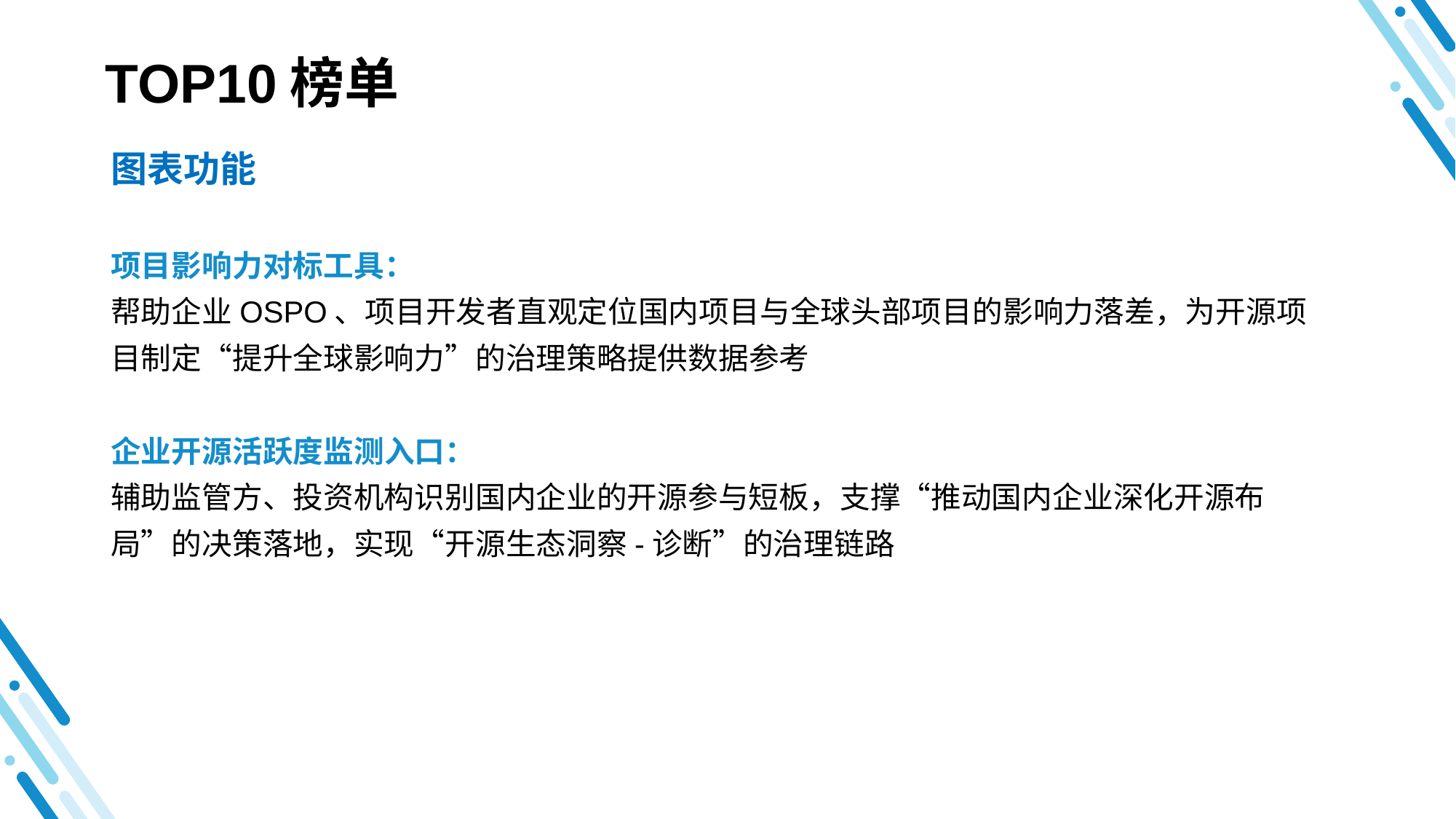

TOP10榜单
图表功能

项目影响力对标工具：
帮助企业OSPO、项目开发者直观定位国内项目与全球头部项目的影响力落差，为开源项目制定“提升全球影响力”的治理策略提供数据参考

企业开源活跃度监测入口：
辅助监管方、投资机构识别国内企业的开源参与短板，支撑“推动国内企业深化开源布局”的决策落地，实现“开源生态洞察-诊断”的治理链路